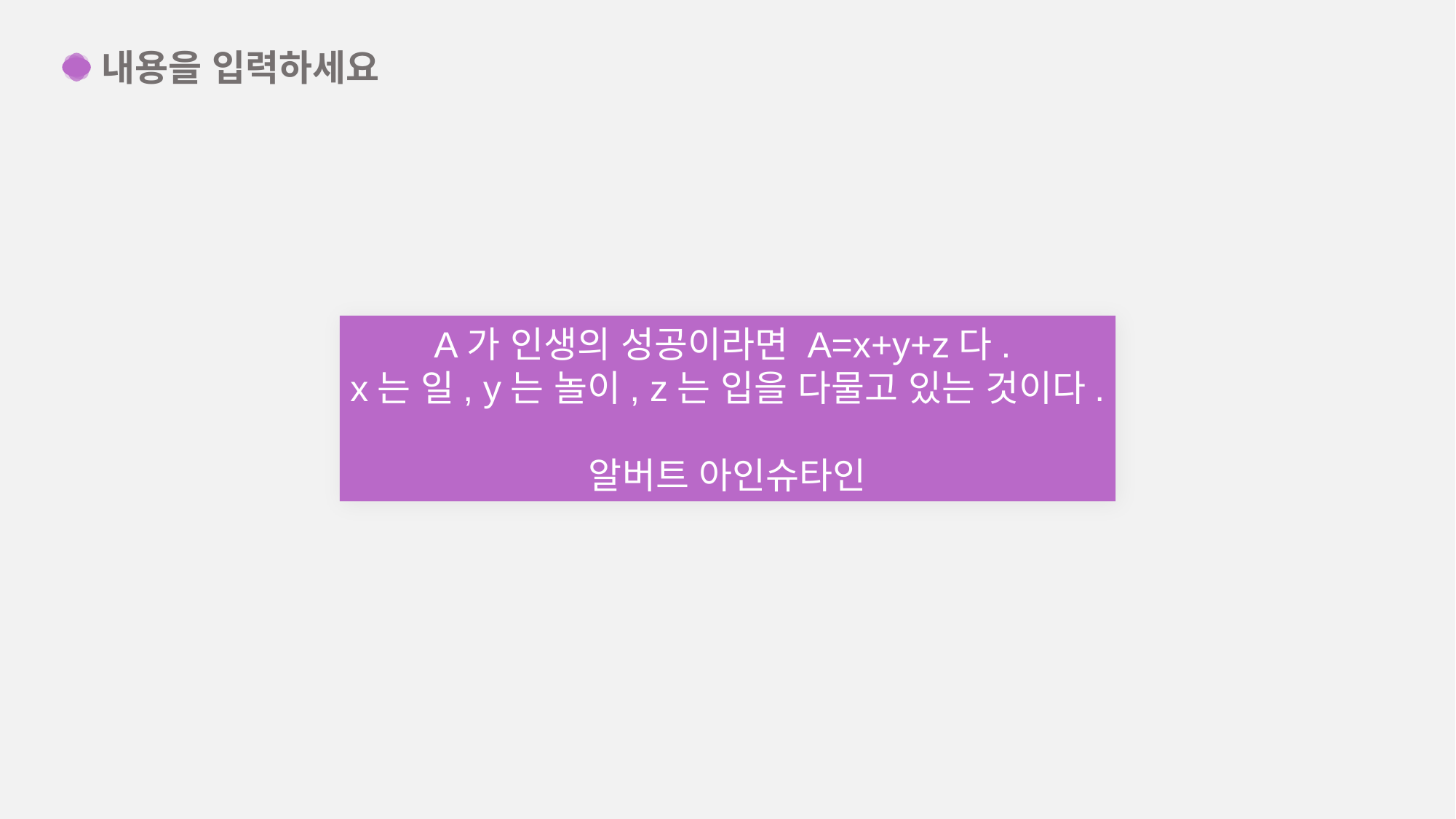

내용을 입력하세요

A가 인생의 성공이라면 A=x+y+z다.
x는 일, y는 놀이, z는 입을 다물고 있는 것이다.

알버트 아인슈타인